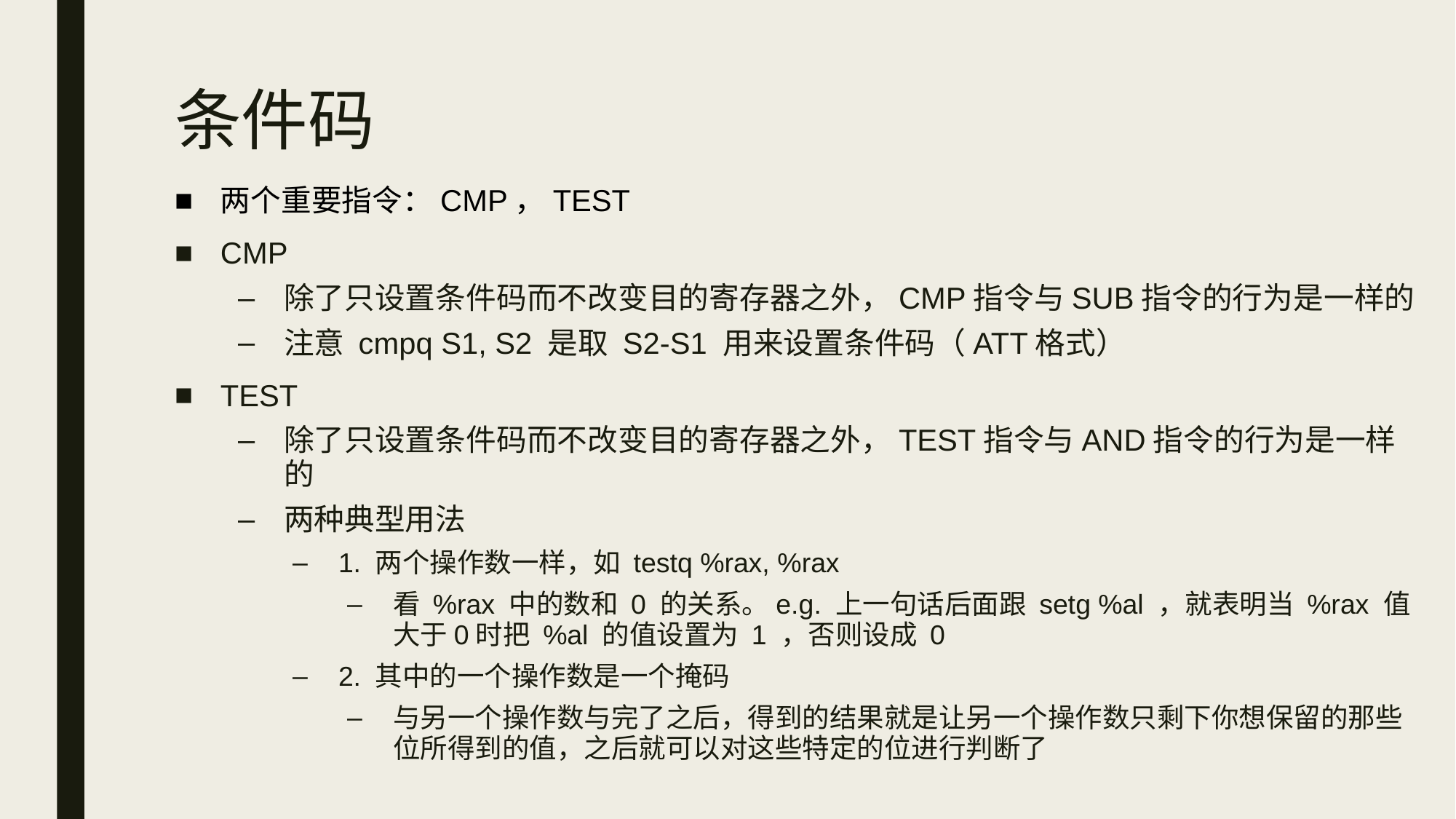

# 条件码
两个重要指令：CMP，TEST
CMP
除了只设置条件码而不改变目的寄存器之外，CMP指令与SUB指令的行为是一样的
注意 cmpq S1, S2 是取 S2-S1 用来设置条件码（ATT格式）
TEST
除了只设置条件码而不改变目的寄存器之外，TEST指令与AND指令的行为是一样的
两种典型用法
1. 两个操作数一样，如 testq %rax, %rax
看 %rax 中的数和 0 的关系。e.g. 上一句话后面跟 setg %al ，就表明当 %rax 值大于0时把 %al 的值设置为 1 ，否则设成 0
2. 其中的一个操作数是一个掩码
与另一个操作数与完了之后，得到的结果就是让另一个操作数只剩下你想保留的那些位所得到的值，之后就可以对这些特定的位进行判断了